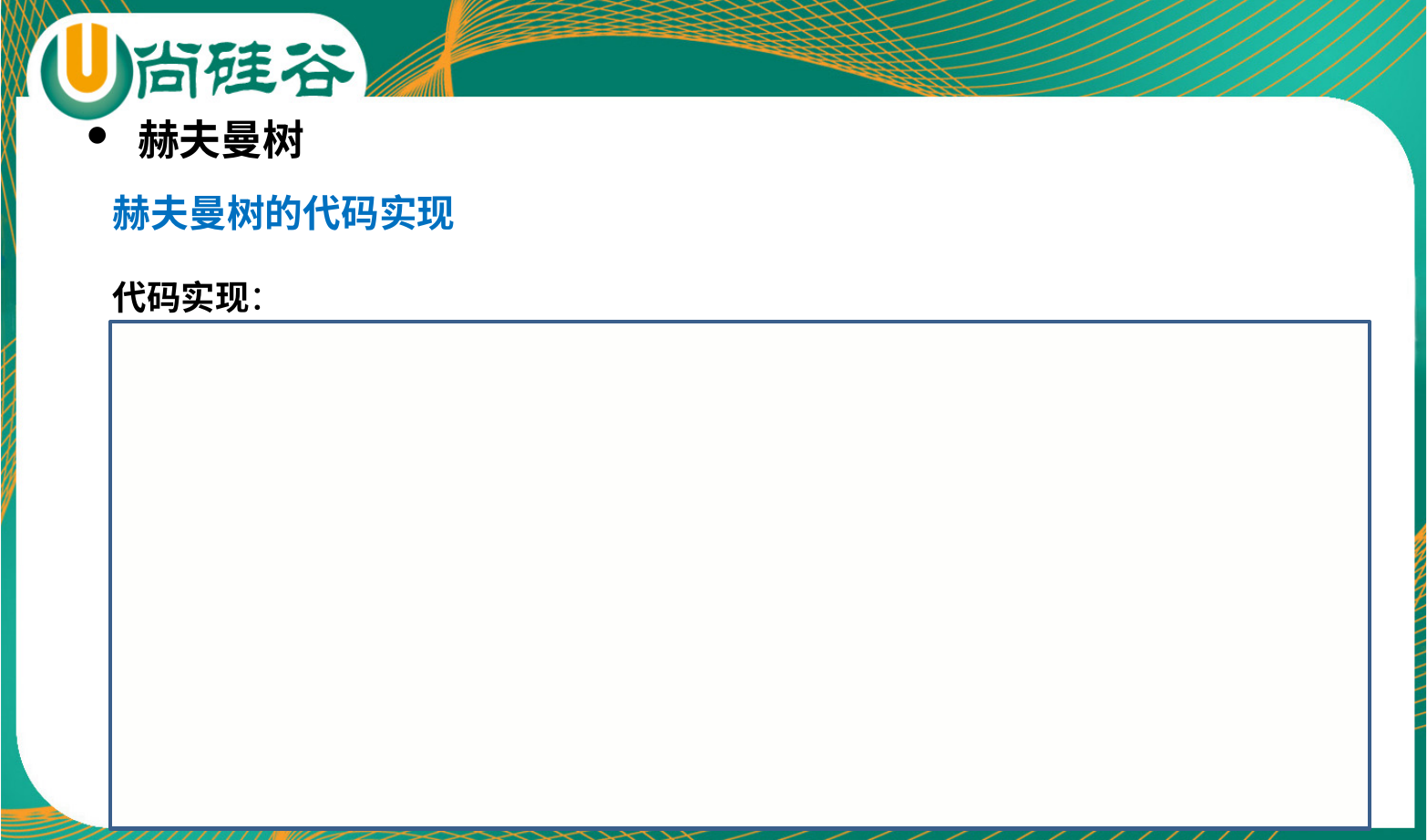

赫夫曼树
赫夫曼树的代码实现

代码实现：

//创建赫夫曼树 class HuffmanTree
public static Node createHuffmanTree(int[] arr) {
List<Node> nodes = new ArrayList<>();
for (int value : arr) {
nodes.add(new Node(value));
}// 循环处理，
while (nodes.size() > 1) { // 保证可以get(0) 和 get(1)
Collections.sort(nodes);
Node left = nodes.get(0);
Node right = nodes.get(1);
Node parent = new Node(left.value + right.value);
parent.left=left;
parent.right=right;
nodes.remove(left);
nodes.remove(right);
nodes.add(parent);}
//返回的节点就是赫夫曼树的根节点.
return nodes.get(0);}

//class HuffmanTree
public static void main(String[] args) {
// TODO Auto-generated method stub
int[] arr = {1, 3, 6, 7, 8, 13, 29};
Node node = createHuffmanTree(arr);
System.out.println(node);

System.out.println("前序遍历赫夫曼树~~~");
preOrder(node);
}
//前序遍历赫夫曼树 class HuffmanTree
public static void preOrder(Node root) {
if (root != null) {
root.preOrder();
}}